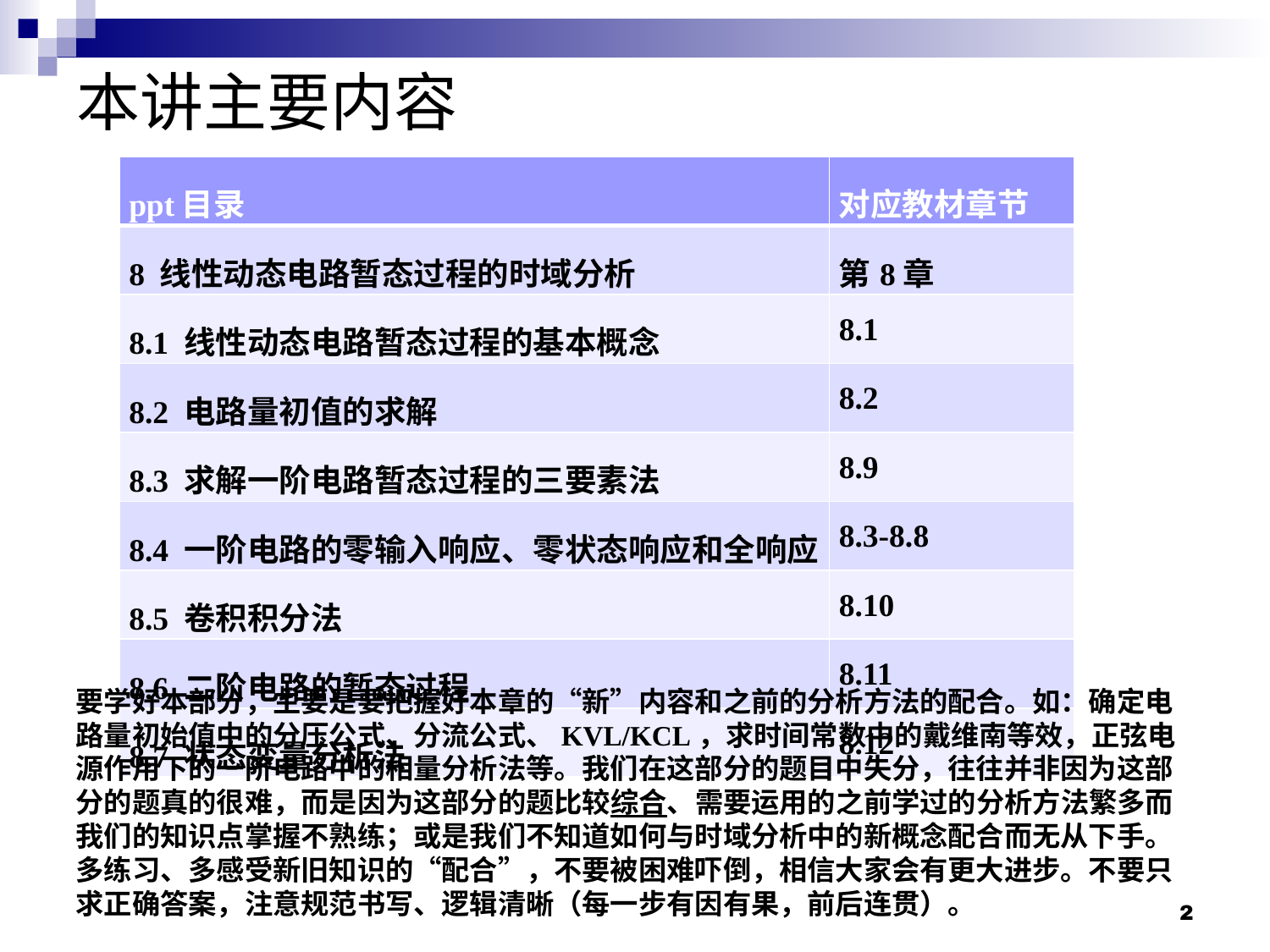

# 本讲主要内容
| ppt目录 | 对应教材章节 |
| --- | --- |
| 8 线性动态电路暂态过程的时域分析 | 第8章 |
| 8.1 线性动态电路暂态过程的基本概念 | 8.1 |
| 8.2 电路量初值的求解 | 8.2 |
| 8.3 求解一阶电路暂态过程的三要素法 | 8.9 |
| 8.4 一阶电路的零输入响应、零状态响应和全响应 | 8.3-8.8 |
| 8.5 卷积积分法 | 8.10 |
| 8.6 二阶电路的暂态过程 | 8.11 |
| 8.7 状态变量分析法 | 8.12 |
要学好本部分，主要是要把握好本章的“新”内容和之前的分析方法的配合。如：确定电路量初始值中的分压公式、分流公式、KVL/KCL，求时间常数中的戴维南等效，正弦电源作用下的一阶电路中的相量分析法等。我们在这部分的题目中失分，往往并非因为这部分的题真的很难，而是因为这部分的题比较综合、需要运用的之前学过的分析方法繁多而我们的知识点掌握不熟练；或是我们不知道如何与时域分析中的新概念配合而无从下手。多练习、多感受新旧知识的“配合”，不要被困难吓倒，相信大家会有更大进步。不要只求正确答案，注意规范书写、逻辑清晰（每一步有因有果，前后连贯）。
2